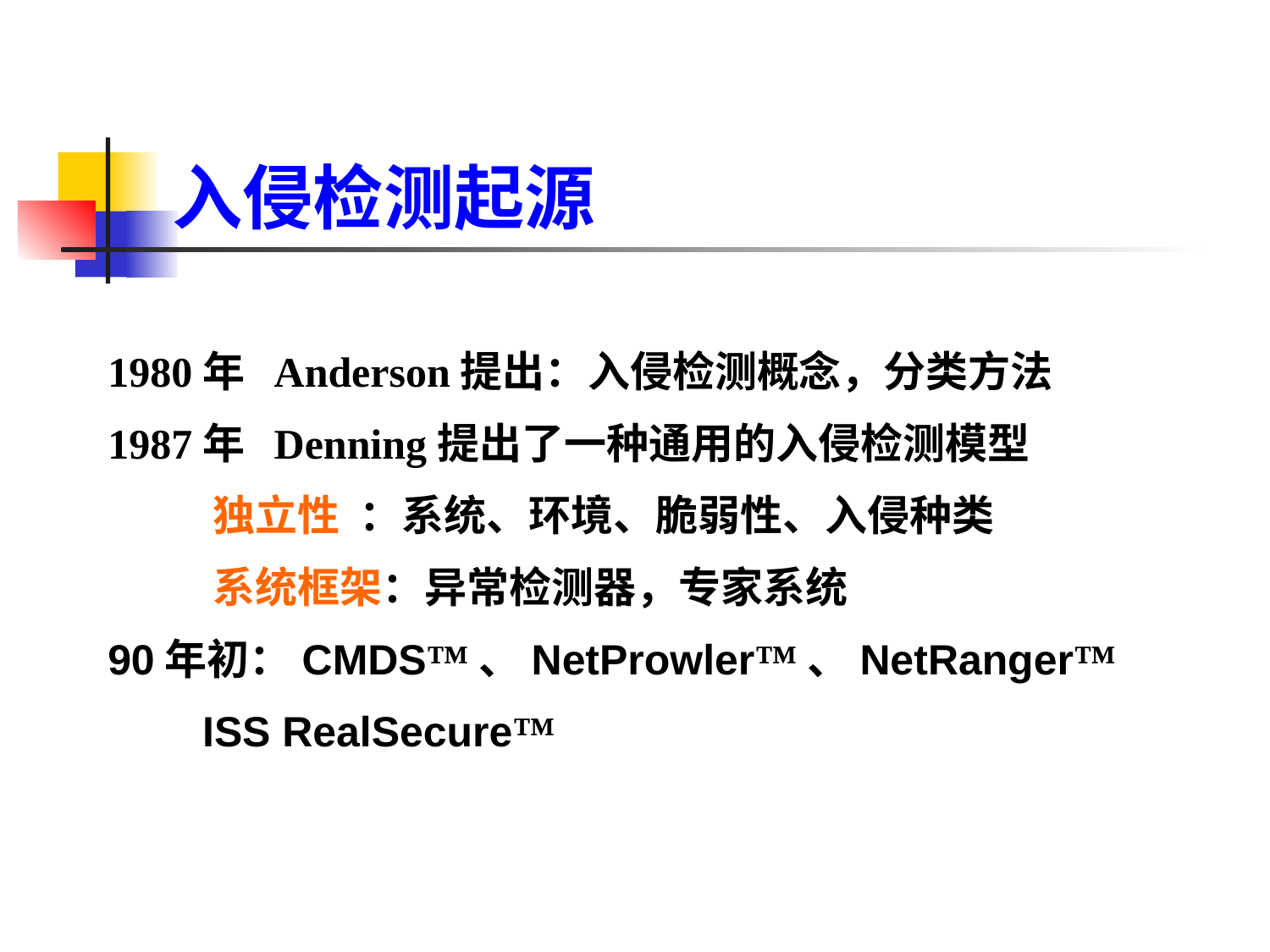

入侵检测起源
1980年  Anderson提出：入侵检测概念，分类方法
1987年  Denning提出了一种通用的入侵检测模型
          独立性  ：系统、环境、脆弱性、入侵种类
          系统框架：异常检测器，专家系统
90年初：CMDS™、NetProwler™、NetRanger™
        ISS RealSecure™